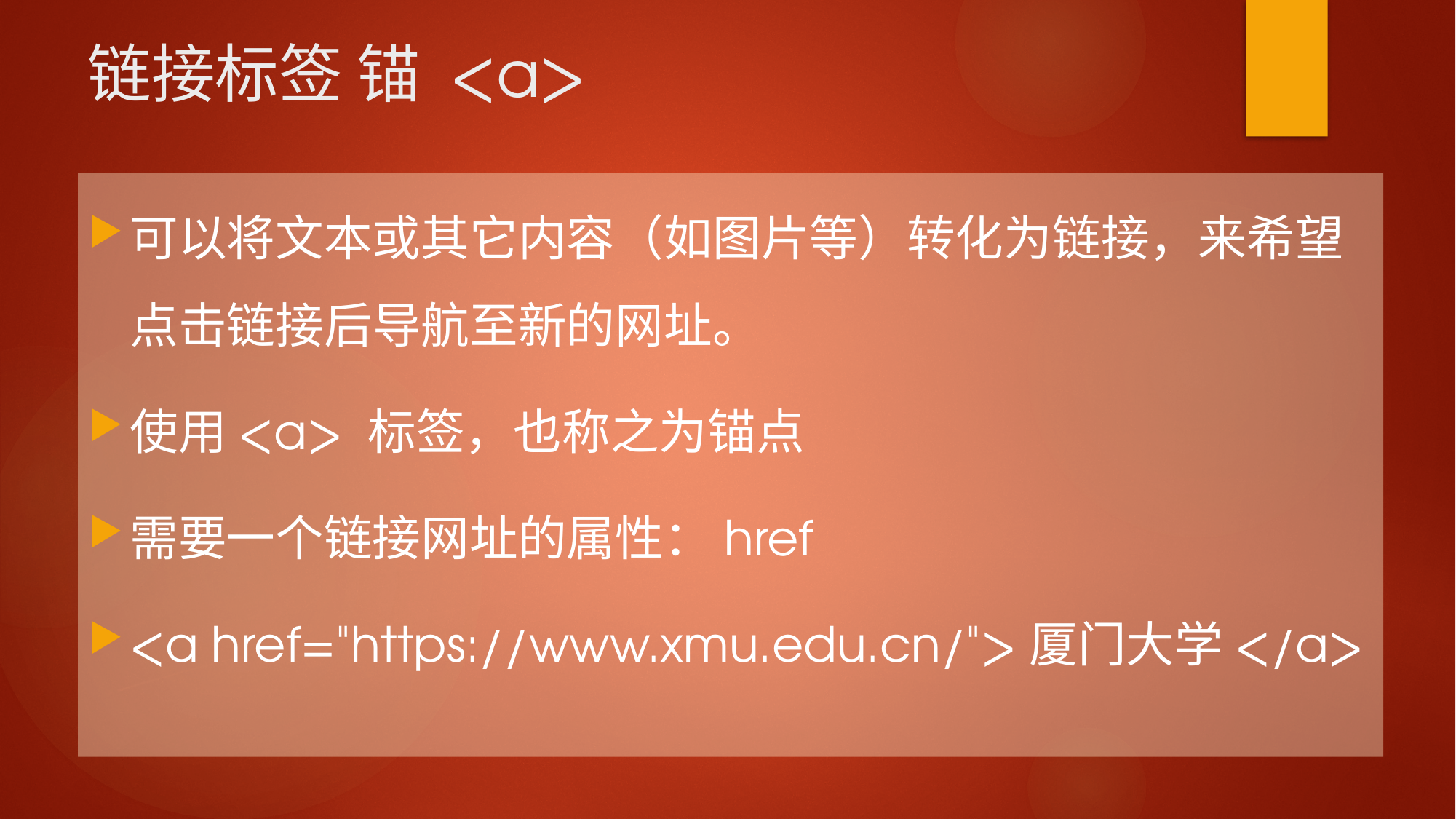

# 链接标签 锚 <a>
可以将文本或其它内容（如图片等）转化为链接，来希望点击链接后导航至新的网址。
使用<a> 标签，也称之为锚点
需要一个链接网址的属性：href
<a href="https://www.xmu.edu.cn/">厦门大学</a>